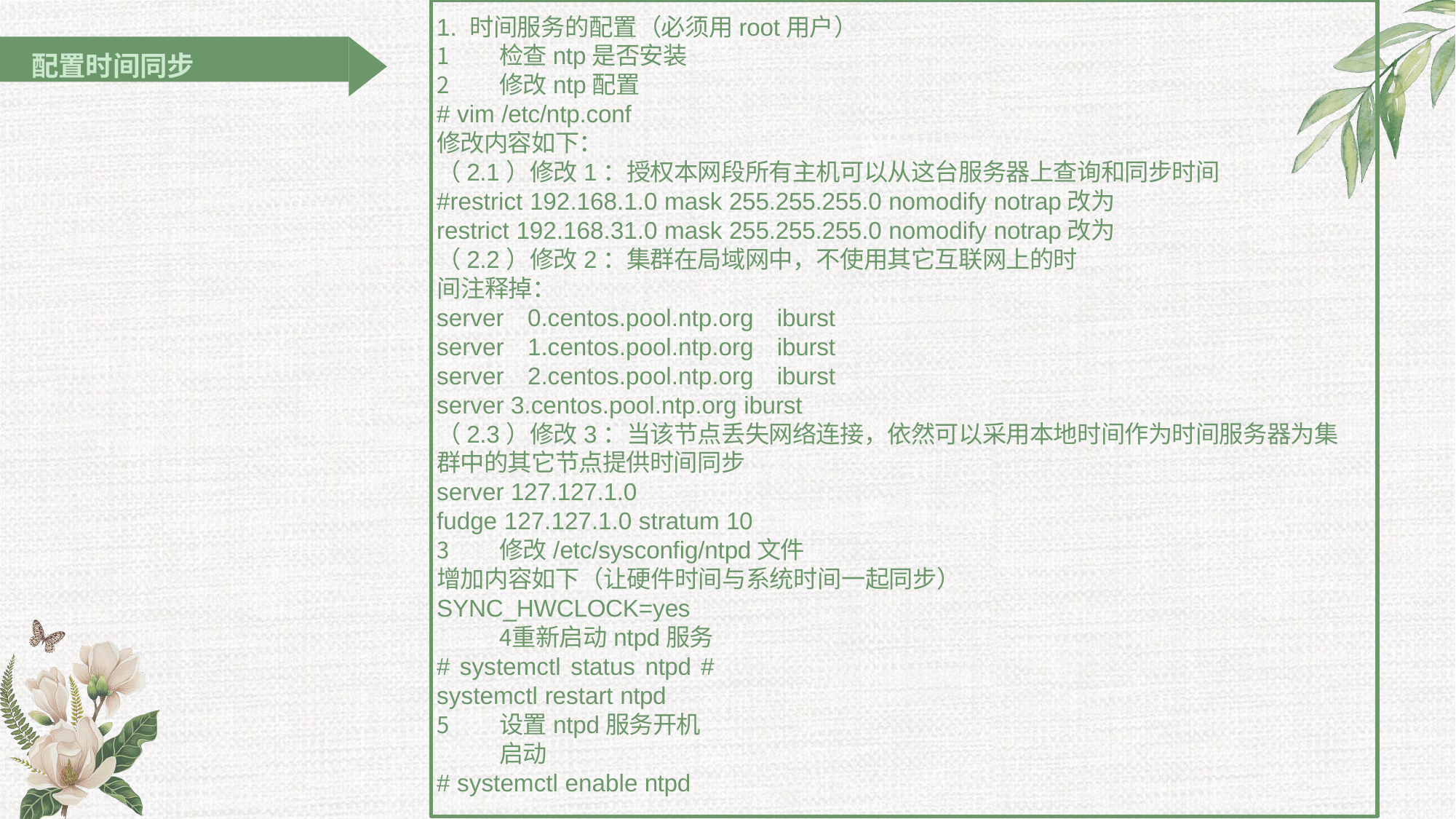

1. 时间服务的配置（必须用root用户）
检查ntp是否安装
修改ntp配置
# vim /etc/ntp.conf
修改内容如下：
（2.1）修改1：授权本网段所有主机可以从这台服务器上查询和同步时间
#restrict 192.168.1.0 mask 255.255.255.0 nomodify notrap改为
restrict 192.168.31.0 mask 255.255.255.0 nomodify notrap改为
（2.2）修改2：集群在局域网中，不使用其它互联网上的时间注释掉：
server 0.centos.pool.ntp.org iburst server 1.centos.pool.ntp.org iburst server 2.centos.pool.ntp.org iburst server 3.centos.pool.ntp.org iburst
（2.3）修改3：当该节点丢失网络连接，依然可以采用本地时间作为时间服务器为集群中的其它节点提供时间同步
server 127.127.1.0
fudge 127.127.1.0 stratum 10
修改/etc/sysconfig/ntpd文件
增加内容如下（让硬件时间与系统时间一起同步）
SYNC_HWCLOCK=yes
重新启动ntpd服务 # systemctl status ntpd # systemctl restart ntpd
设置ntpd服务开机启动
# systemctl enable ntpd

配置时间同步